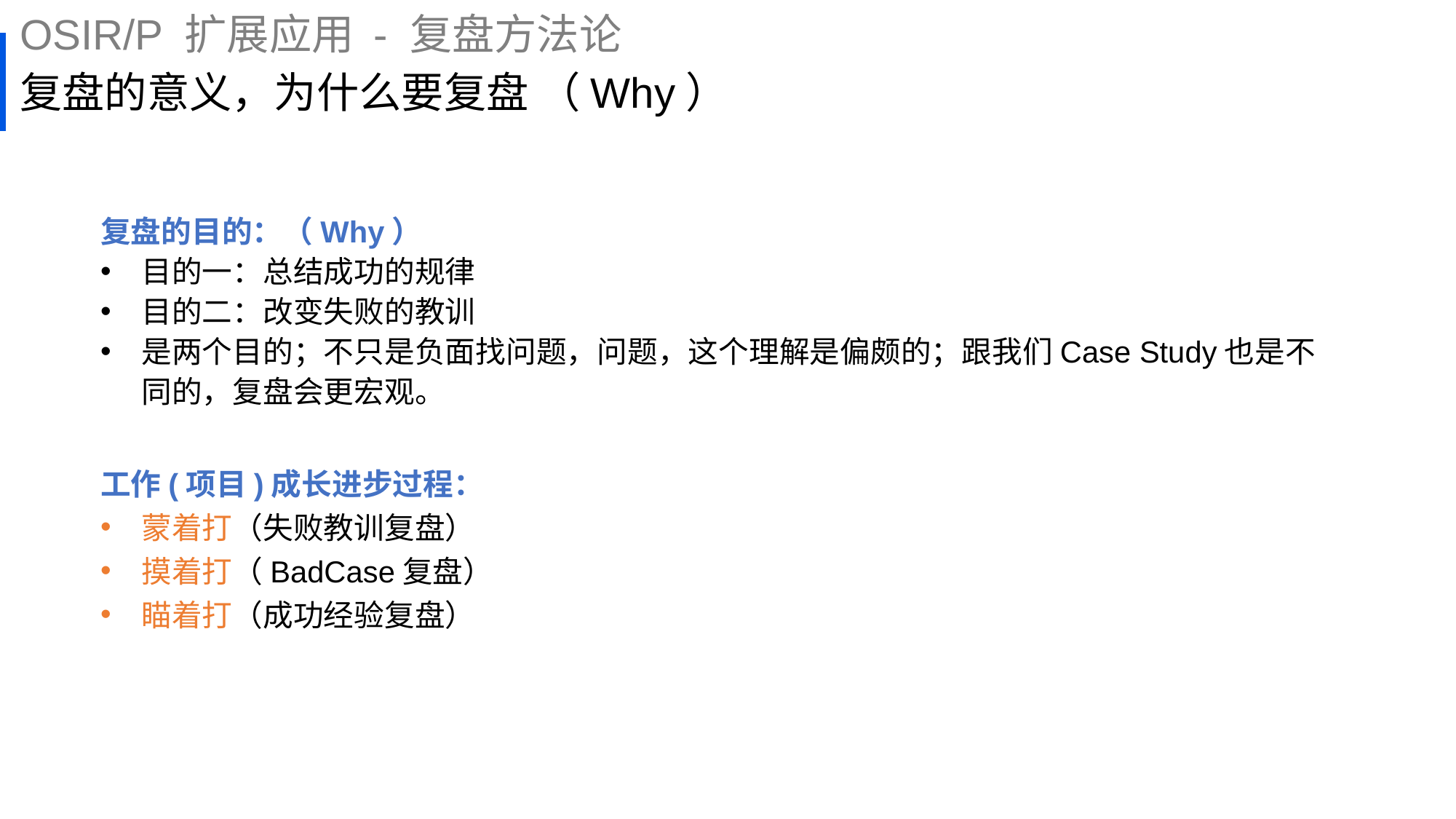

OSIR/P 扩展应用 - 复盘方法论
# 复盘的意义，为什么要复盘 （Why）
复盘的目的：（Why）
目的一：总结成功的规律
目的二：改变失败的教训
是两个目的；不只是负面找问题，问题，这个理解是偏颇的；跟我们Case Study也是不同的，复盘会更宏观。
工作(项目)成长进步过程：
蒙着打（失败教训复盘）
摸着打（BadCase复盘）
瞄着打（成功经验复盘）